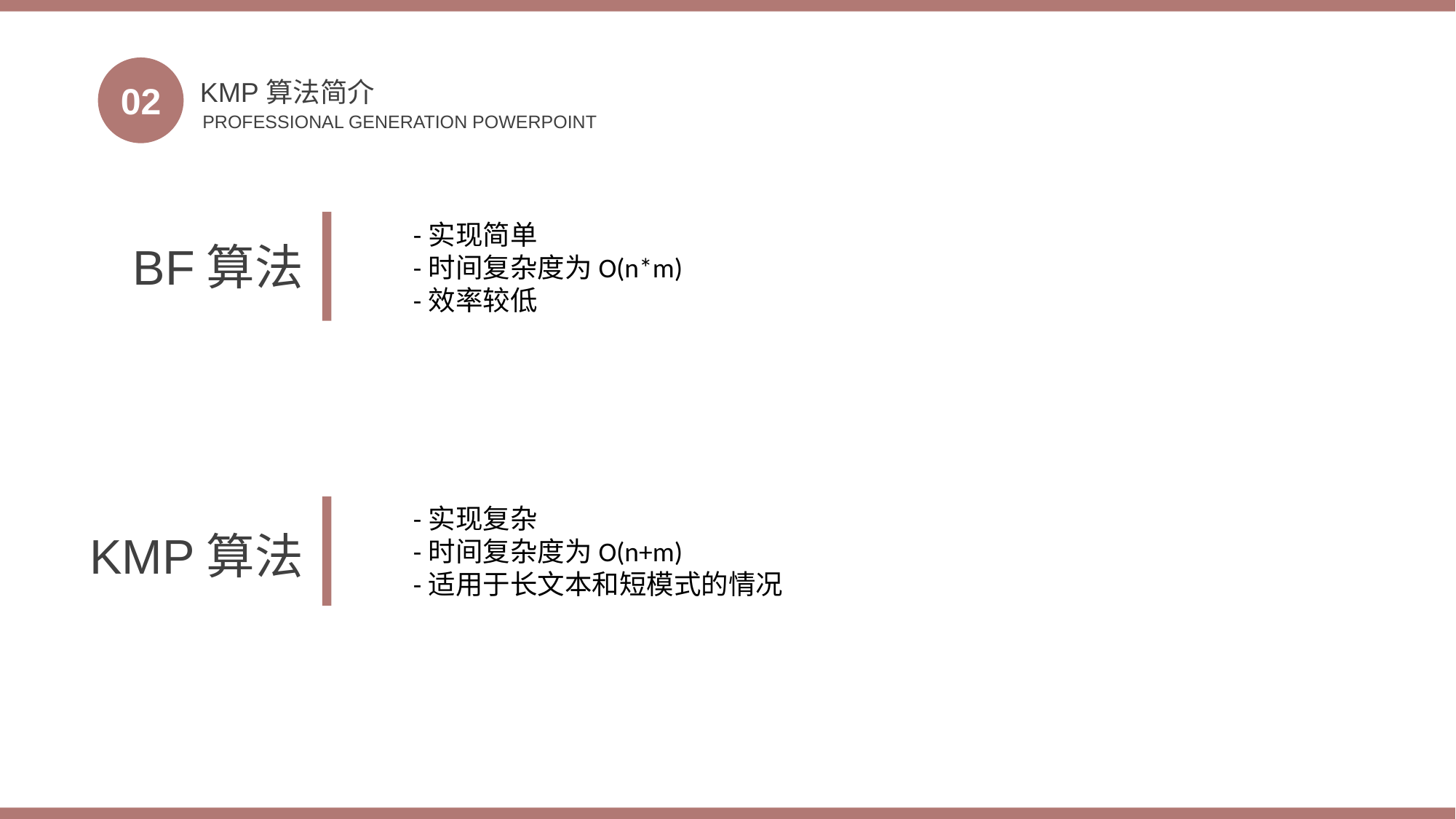

KMP算法简介

02
PROFESSIONAL GENERATION POWERPOINT

-实现简单
-时间复杂度为O(n*m)
-效率较低
BF算法

-实现复杂
-时间复杂度为O(n+m)
-适用于长文本和短模式的情况
KMP算法